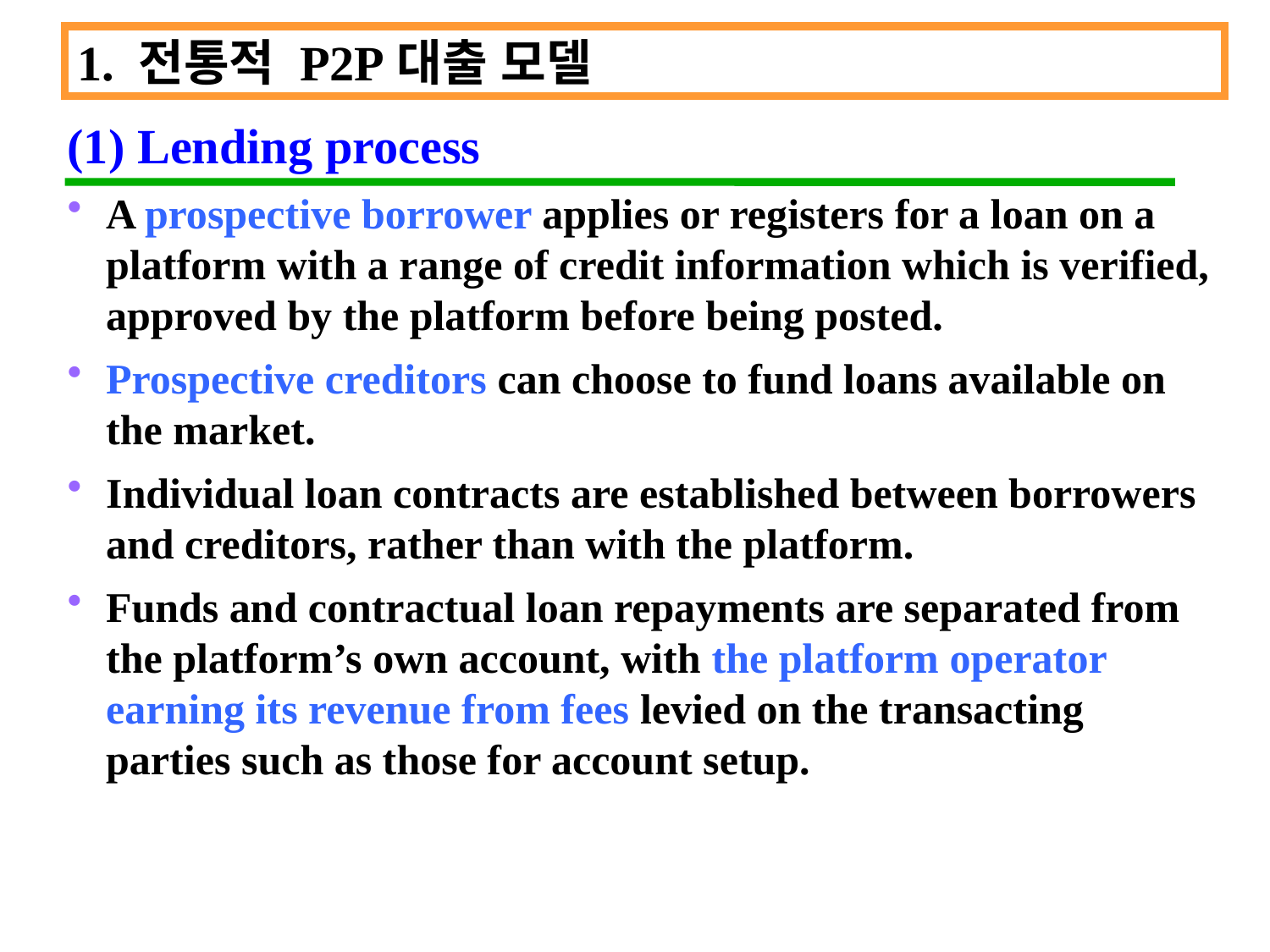

1. 전통적 P2P대출 모델
(1) Lending process
A prospective borrower applies or registers for a loan on a platform with a range of credit information which is verified, approved by the platform before being posted.
Prospective creditors can choose to fund loans available on the market.
Individual loan contracts are established between borrowers and creditors, rather than with the platform.
Funds and contractual loan repayments are separated from the platform’s own account, with the platform operator earning its revenue from fees levied on the transacting parties such as those for account setup.